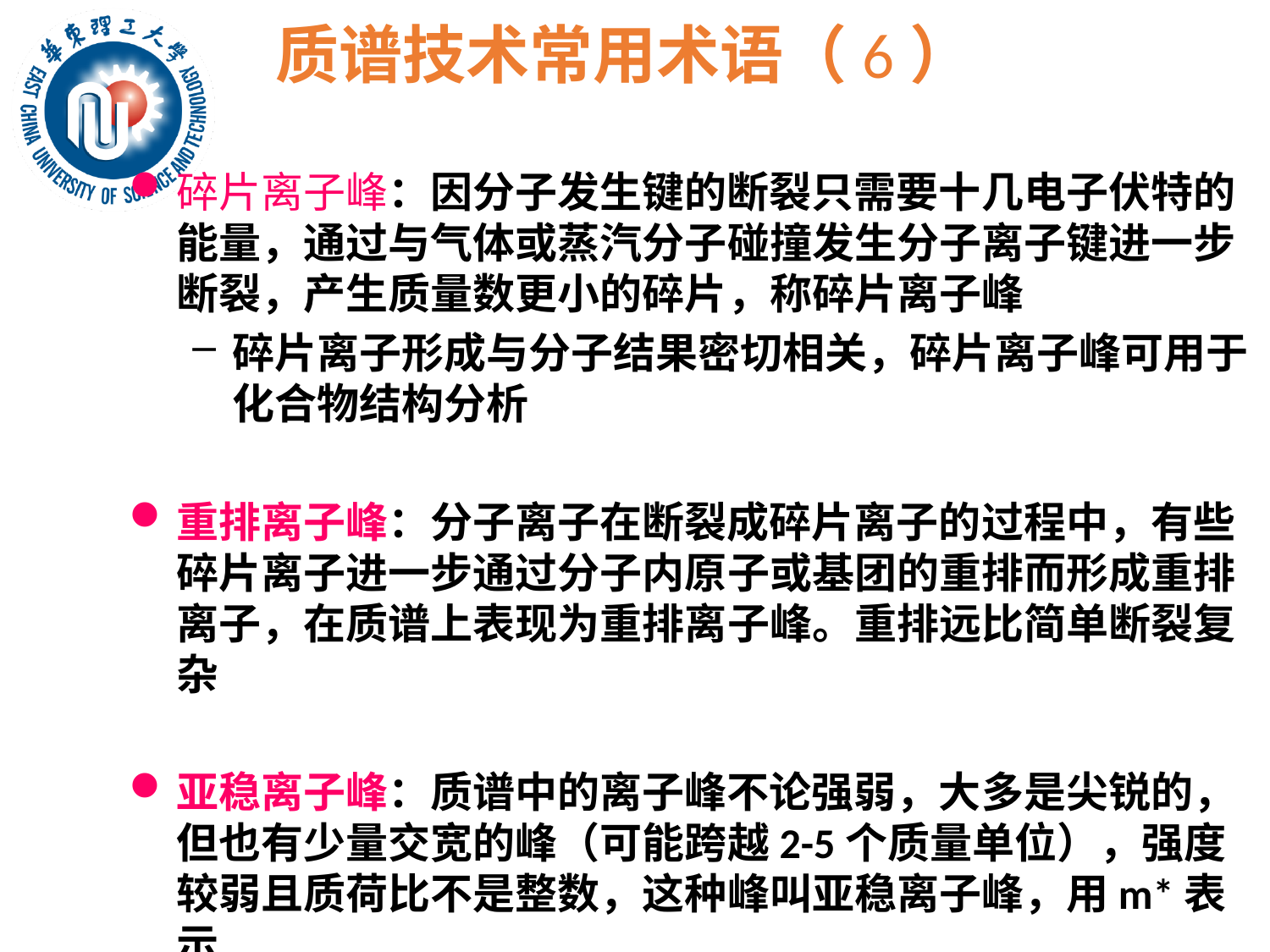

# 质谱技术常用术语（6）
碎片离子峰：因分子发生键的断裂只需要十几电子伏特的能量，通过与气体或蒸汽分子碰撞发生分子离子键进一步断裂，产生质量数更小的碎片，称碎片离子峰
碎片离子形成与分子结果密切相关，碎片离子峰可用于化合物结构分析

重排离子峰：分子离子在断裂成碎片离子的过程中，有些碎片离子进一步通过分子内原子或基团的重排而形成重排离子，在质谱上表现为重排离子峰。重排远比简单断裂复杂

亚稳离子峰：质谱中的离子峰不论强弱，大多是尖锐的，但也有少量交宽的峰（可能跨越2-5个质量单位），强度较弱且质荷比不是整数，这种峰叫亚稳离子峰，用m*表示